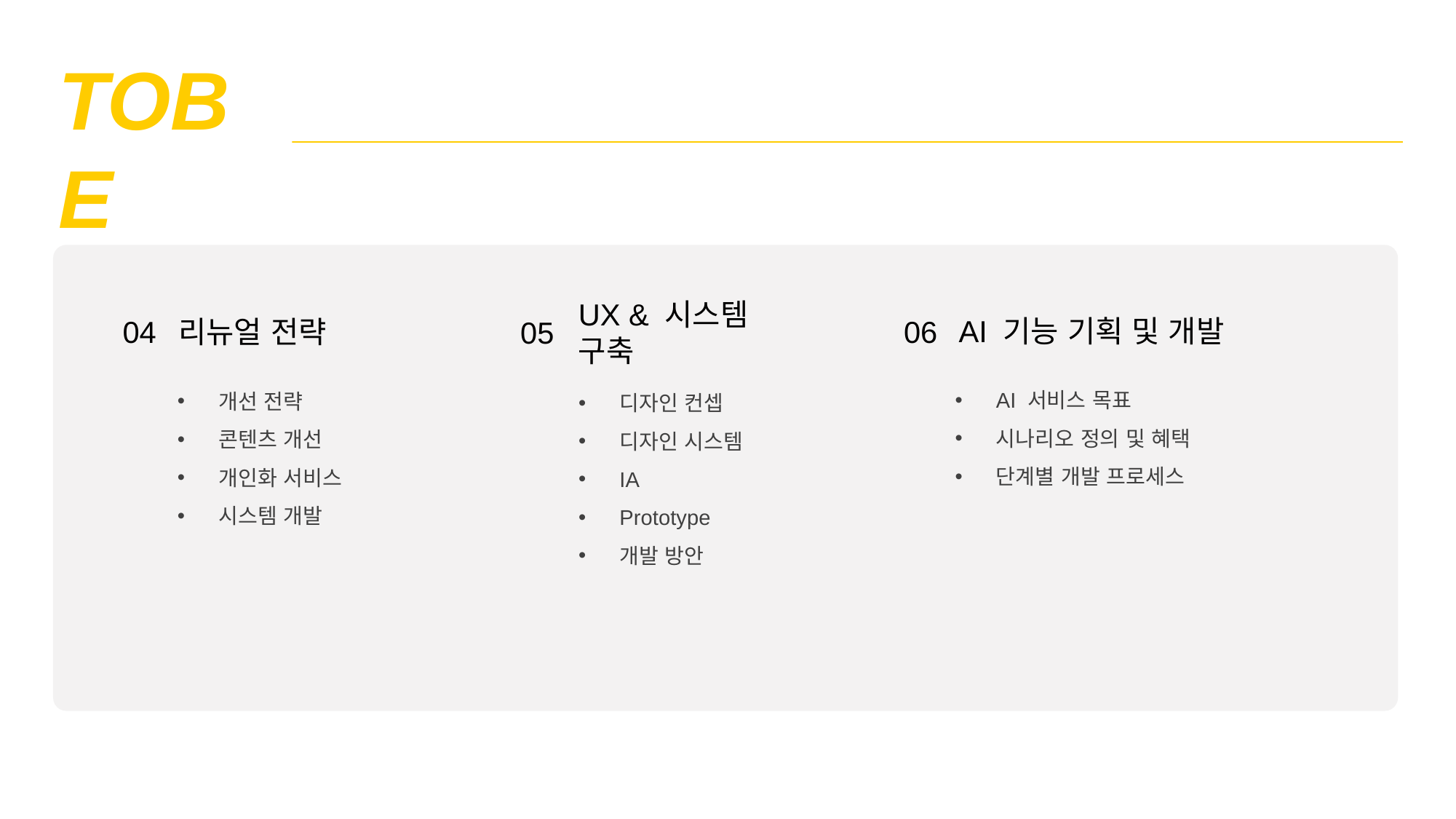

TOBE

AI 기능 기획 및 개발
리뉴얼 전략
04
06
UX & 시스템 구축
05
AI 서비스 목표
시나리오 정의 및 혜택
단계별 개발 프로세스

개선 전략
콘텐츠 개선
개인화 서비스
시스템 개발

디자인 컨셉
디자인 시스템
IA
Prototype
개발 방안